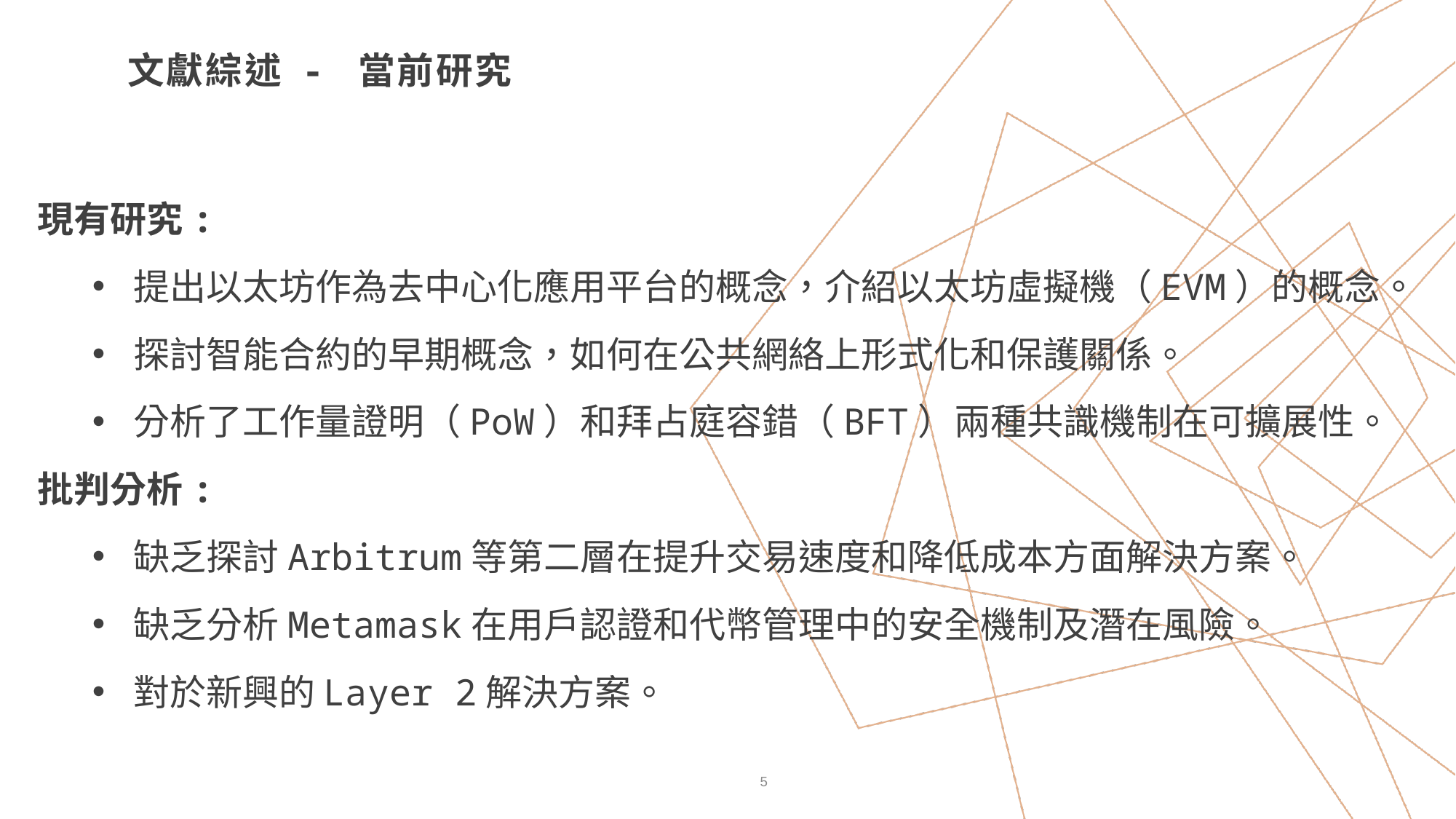

# 文獻綜述 - 當前研究
現有研究:
提出以太坊作為去中心化應用平台的概念，介紹以太坊虛擬機（EVM）的概念。
探討智能合約的早期概念，如何在公共網絡上形式化和保護關係。
分析了工作量證明（PoW）和拜占庭容錯（BFT）兩種共識機制在可擴展性。
批判分析:
缺乏探討Arbitrum等第二層在提升交易速度和降低成本方面解決方案。
缺乏分析Metamask在用戶認證和代幣管理中的安全機制及潛在風險。
對於新興的Layer 2解決方案。
5